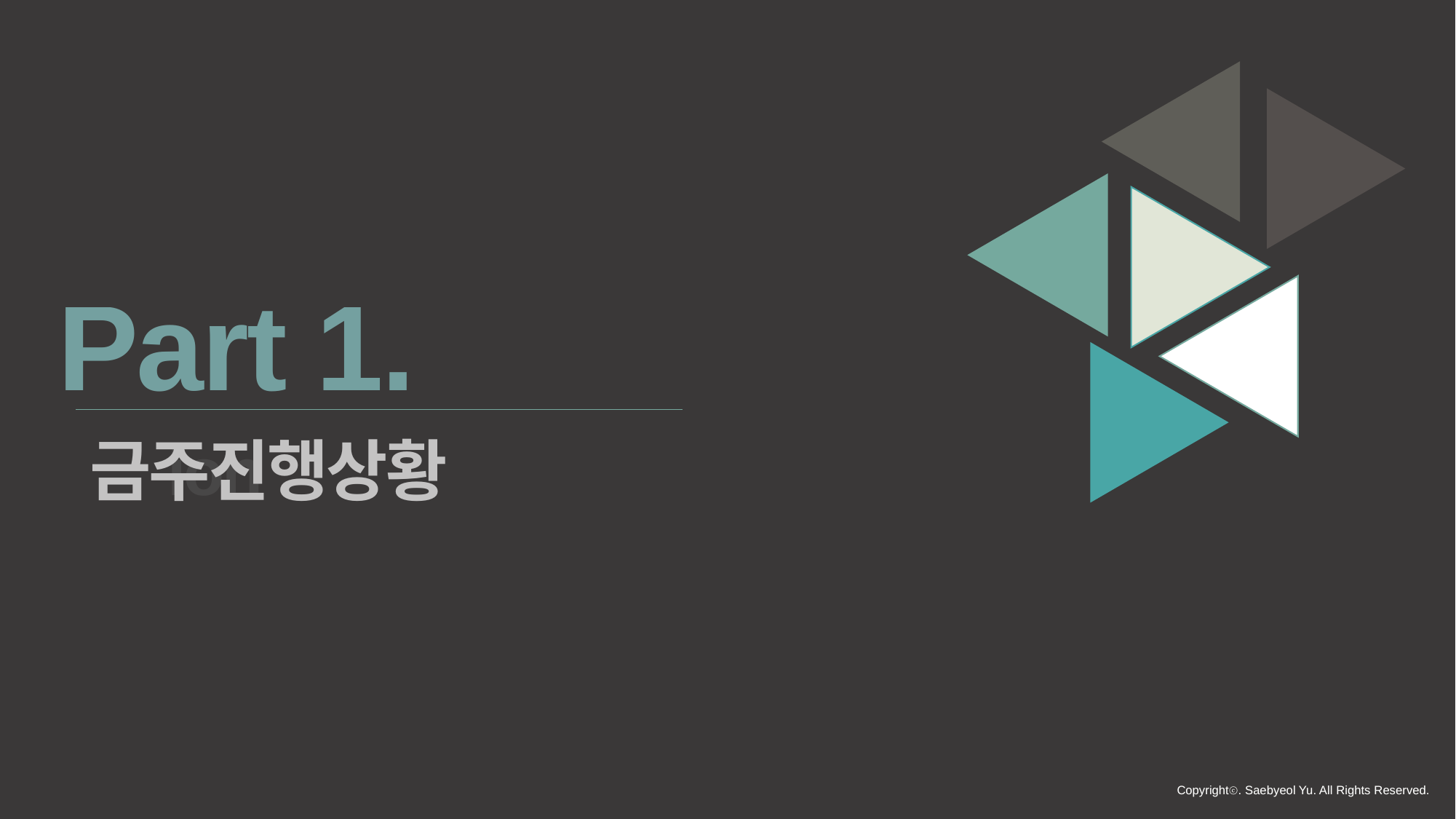

Part 1.
금주진행상황
ion
Copyrightⓒ. Saebyeol Yu. All Rights Reserved.